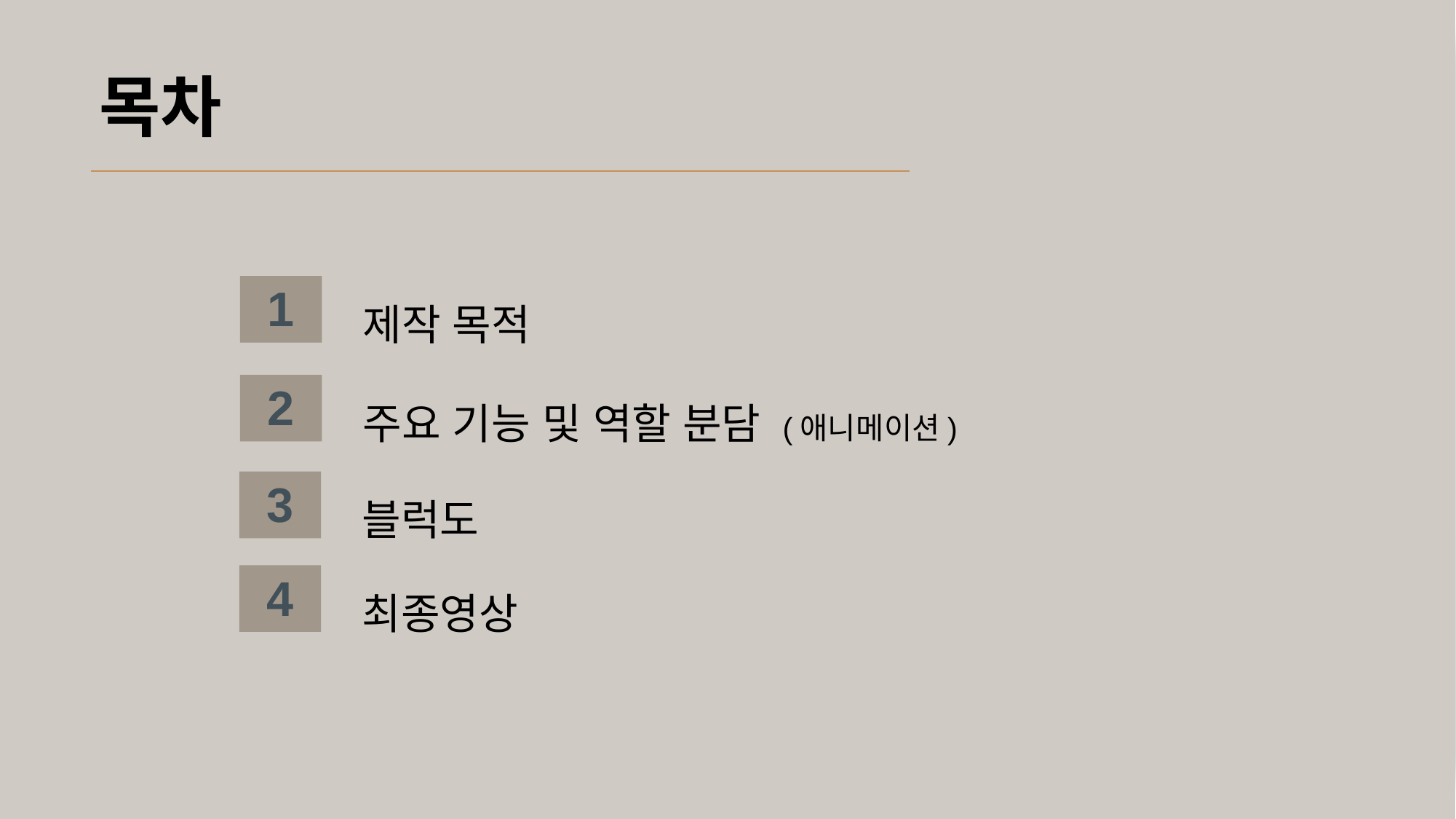

목차
제작 목적
1

주요 기능 및 역할 분담 (애니메이션)
2

블럭도
3

최종영상
4